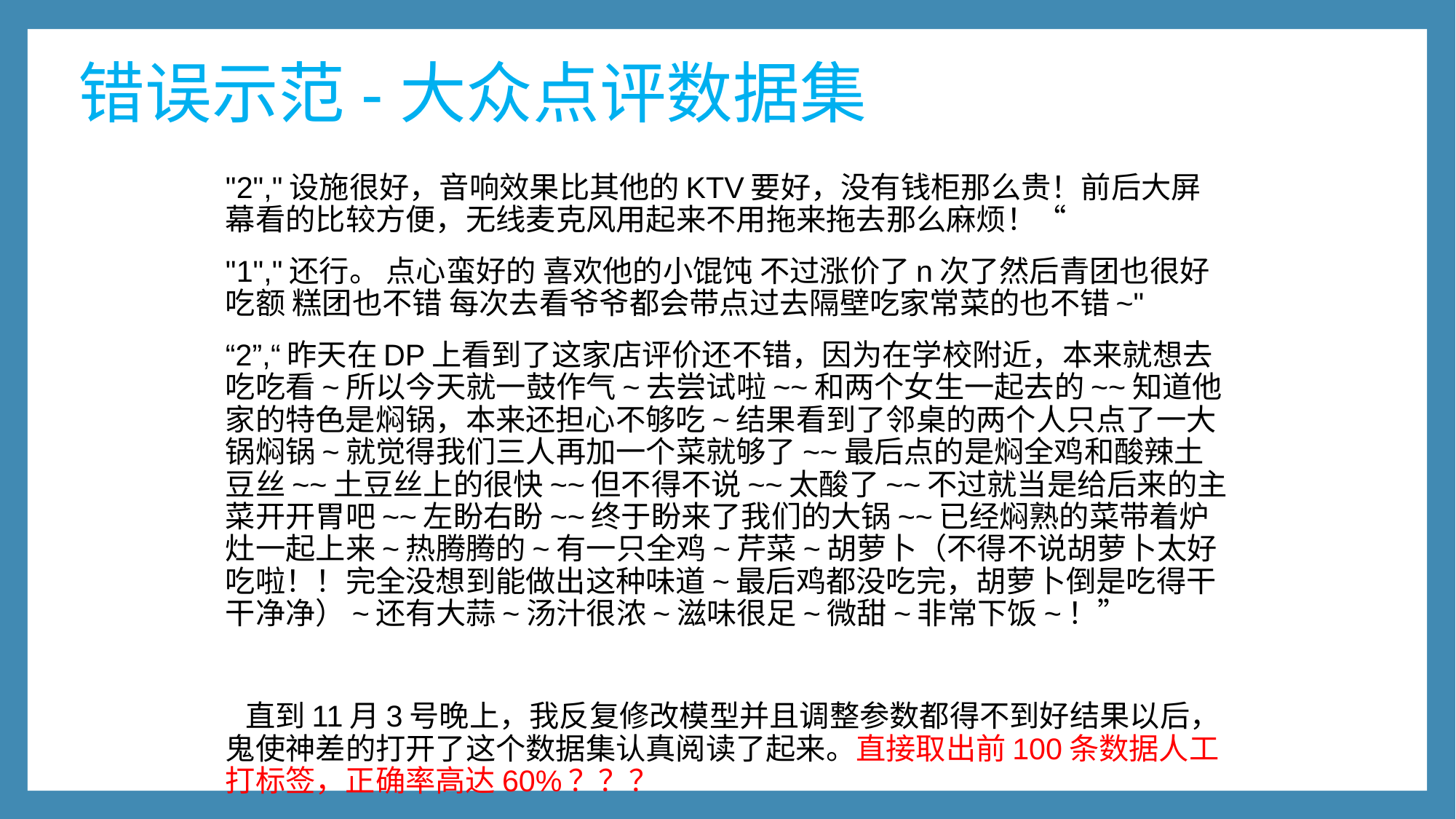

# 错误示范-大众点评数据集
"2","设施很好，音响效果比其他的KTV要好，没有钱柜那么贵！前后大屏幕看的比较方便，无线麦克风用起来不用拖来拖去那么麻烦！“
"1","还行。 点心蛮好的 喜欢他的小馄饨 不过涨价了n次了然后青团也很好吃额 糕团也不错 每次去看爷爷都会带点过去隔壁吃家常菜的也不错~"
“2”,“昨天在DP上看到了这家店评价还不错，因为在学校附近，本来就想去吃吃看~所以今天就一鼓作气~去尝试啦~~和两个女生一起去的~~知道他家的特色是焖锅，本来还担心不够吃~结果看到了邻桌的两个人只点了一大锅焖锅~就觉得我们三人再加一个菜就够了~~最后点的是焖全鸡和酸辣土豆丝~~土豆丝上的很快~~但不得不说~~太酸了~~不过就当是给后来的主菜开开胃吧~~左盼右盼~~终于盼来了我们的大锅~~已经焖熟的菜带着炉灶一起上来~热腾腾的~有一只全鸡~芹菜~胡萝卜（不得不说胡萝卜太好吃啦！！完全没想到能做出这种味道~最后鸡都没吃完，胡萝卜倒是吃得干干净净）~还有大蒜~汤汁很浓~滋味很足~微甜~非常下饭~！”

  直到11月3号晚上，我反复修改模型并且调整参数都得不到好结果以后，鬼使神差的打开了这个数据集认真阅读了起来。直接取出前100条数据人工打标签，正确率高达60%？？？